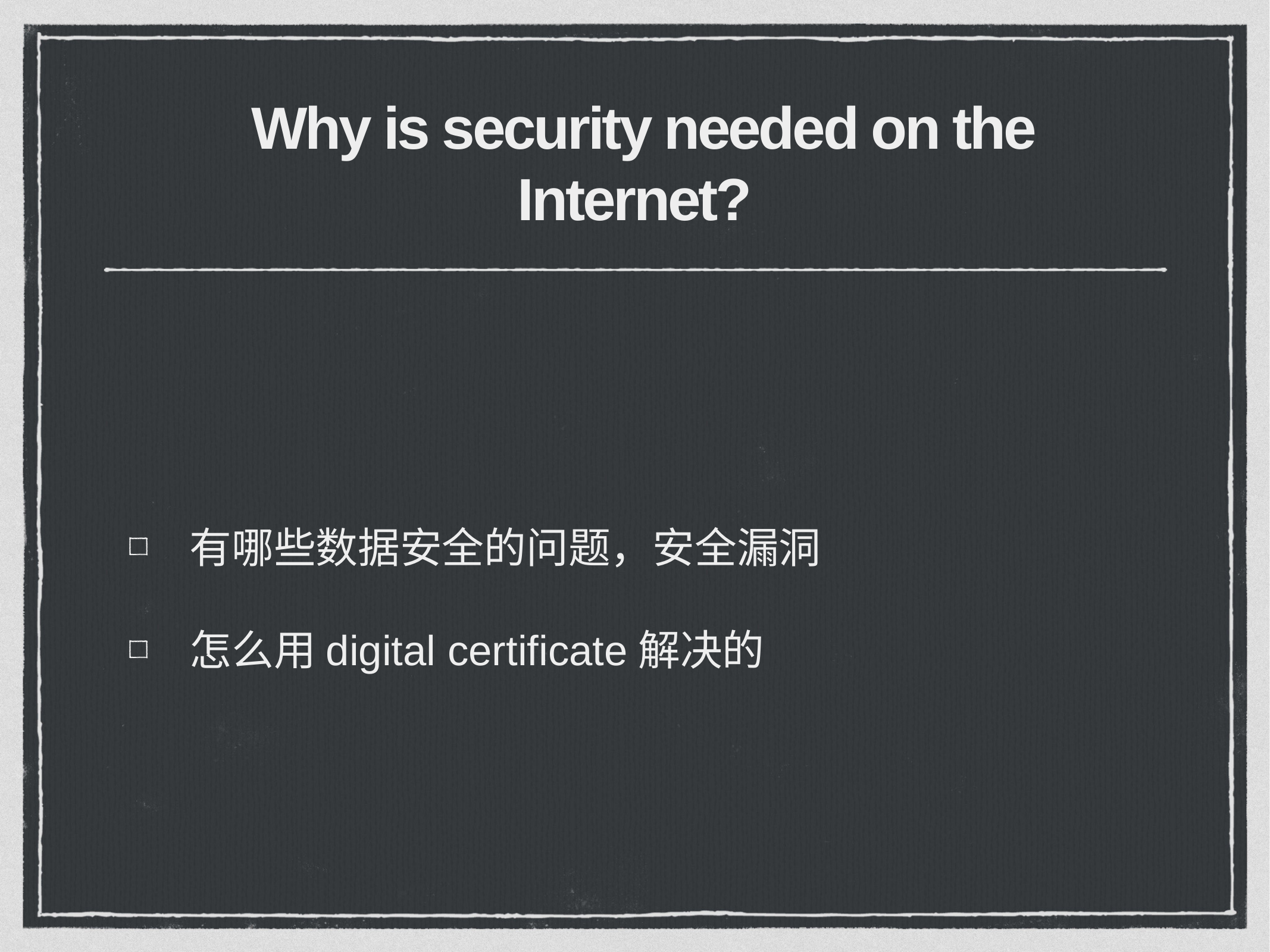

# Why is security needed on the Internet?
有哪些数据安全的问题，安全漏洞
怎么用digital certificate解决的